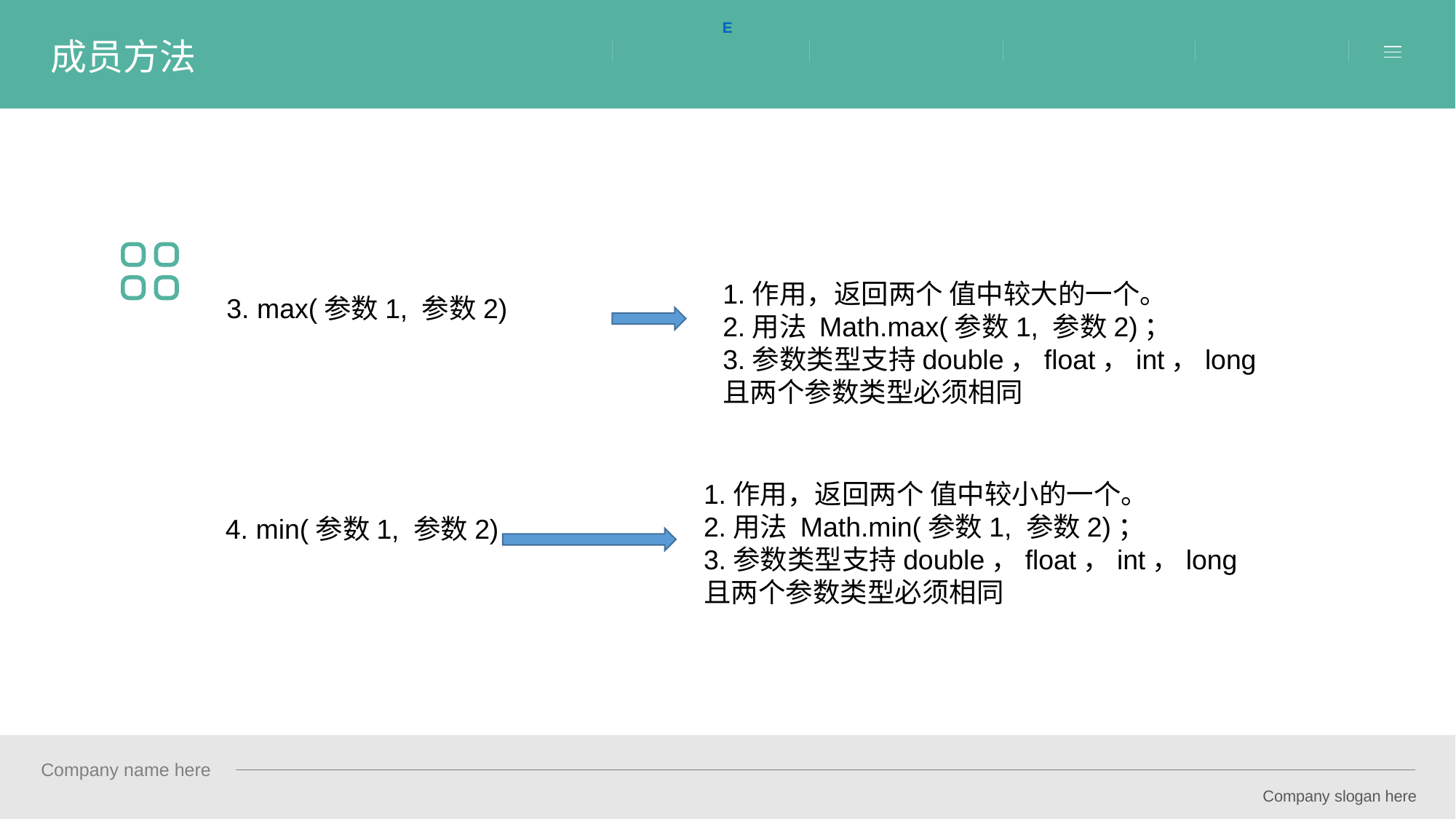

E
成员方法

1.作用，返回两个 值中较大的一个。
2.用法 Math.max(参数1, 参数2)；
3.参数类型支持double，float，int，long
且两个参数类型必须相同
3. max(参数1, 参数2)

1.作用，返回两个 值中较小的一个。
2.用法 Math.min(参数1, 参数2)；
3.参数类型支持double，float，int，long
且两个参数类型必须相同
4. min(参数1, 参数2)

Company name here
Company slogan here